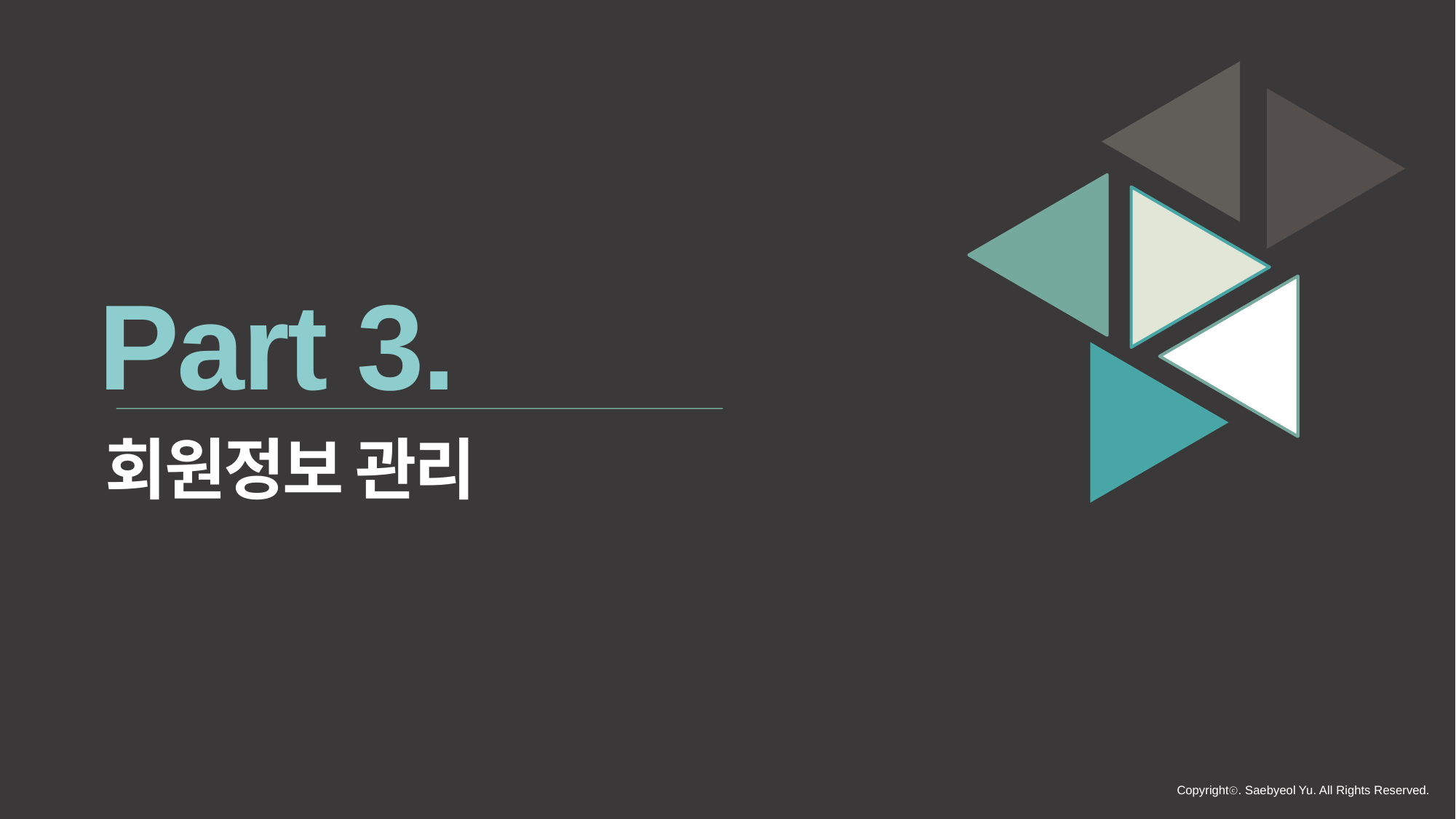

Part 3.

회원정보 관리

Copyrightⓒ. Saebyeol Yu. All Rights Reserved.